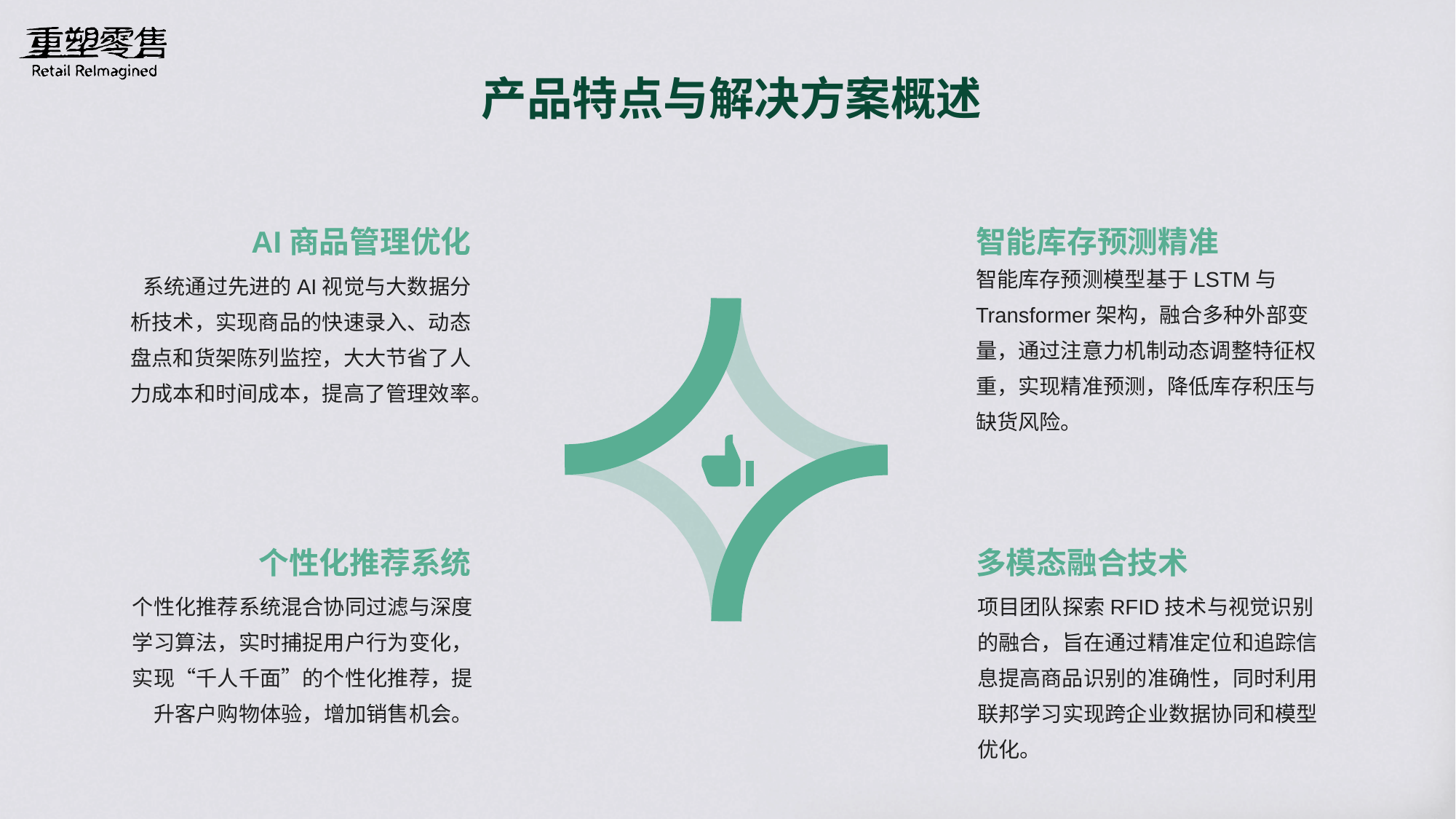

产品特点与解决方案概述

AI商品管理优化
智能库存预测精准
智能库存预测模型基于LSTM与Transformer架构，融合多种外部变量，通过注意力机制动态调整特征权重，实现精准预测，降低库存积压与缺货风险。
系统通过先进的AI视觉与大数据分析技术，实现商品的快速录入、动态盘点和货架陈列监控，大大节省了人力成本和时间成本，提高了管理效率。

个性化推荐系统
多模态融合技术
个性化推荐系统混合协同过滤与深度学习算法，实时捕捉用户行为变化，实现“千人千面”的个性化推荐，提升客户购物体验，增加销售机会。
项目团队探索RFID技术与视觉识别的融合，旨在通过精准定位和追踪信息提高商品识别的准确性，同时利用联邦学习实现跨企业数据协同和模型优化。